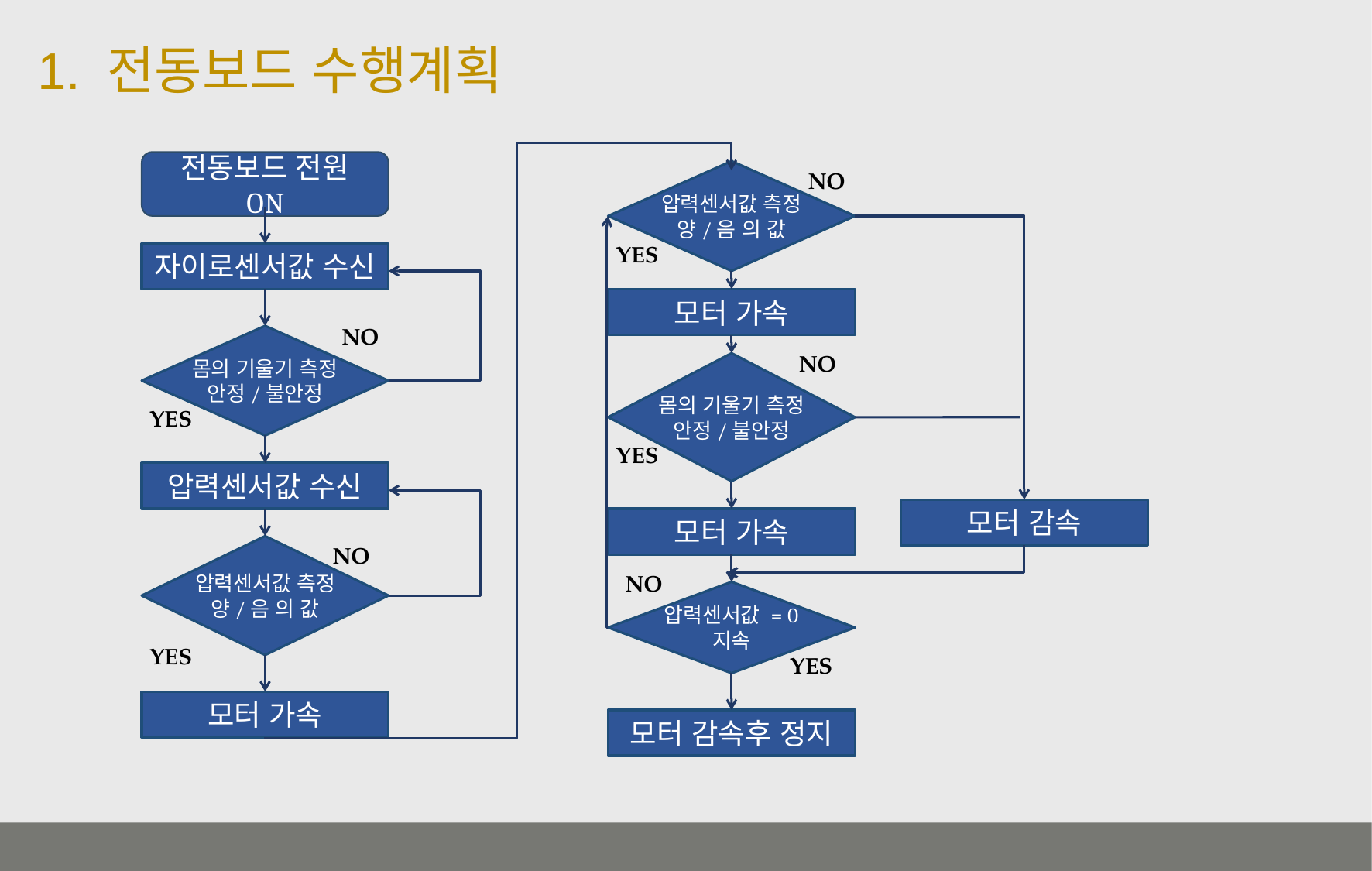

# 1. 전동보드 수행계획
전동보드 전원
ON
압력센서값 측정
양/음 의 값
 NO
 YES
자이로센서값 수신
모터 가속
 NO
몸의 기울기 측정
안정/불안정
 NO
몸의 기울기 측정
안정/불안정
 YES
 YES
압력센서값 수신
모터 감속
모터 가속
압력센서값 측정
양/음 의 값
 NO
 NO
압력센서값 = 0
지속
 YES
 YES
모터 가속
모터 감속후 정지